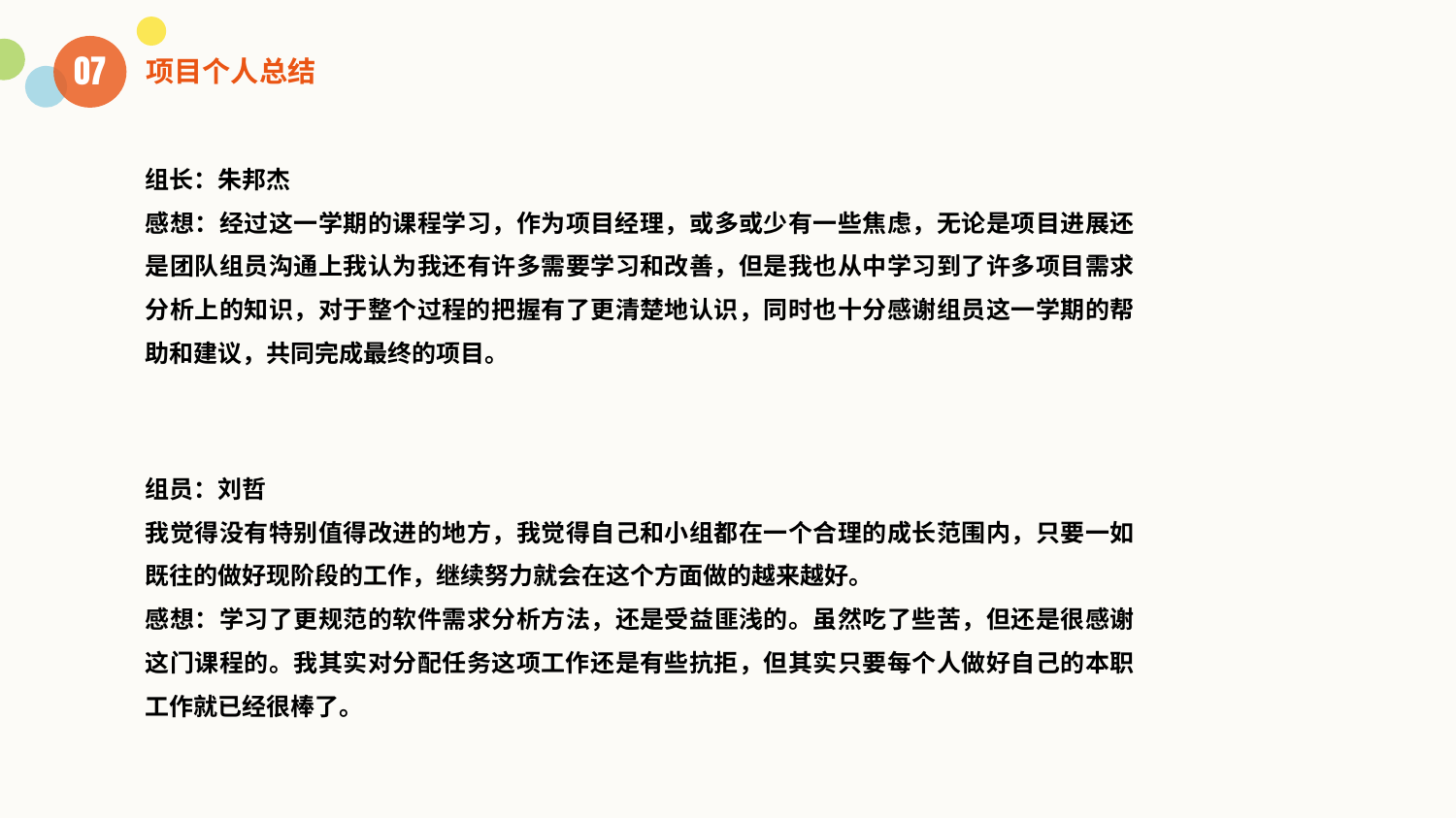

07
项目个人总结

组长：朱邦杰
感想：经过这一学期的课程学习，作为项目经理，或多或少有一些焦虑，无论是项目进展还是团队组员沟通上我认为我还有许多需要学习和改善，但是我也从中学习到了许多项目需求分析上的知识，对于整个过程的把握有了更清楚地认识，同时也十分感谢组员这一学期的帮助和建议，共同完成最终的项目。
组员：刘哲
我觉得没有特别值得改进的地方，我觉得自己和小组都在一个合理的成长范围内，只要一如既往的做好现阶段的工作，继续努力就会在这个方面做的越来越好。
感想：学习了更规范的软件需求分析方法，还是受益匪浅的。虽然吃了些苦，但还是很感谢这门课程的。我其实对分配任务这项工作还是有些抗拒，但其实只要每个人做好自己的本职工作就已经很棒了。